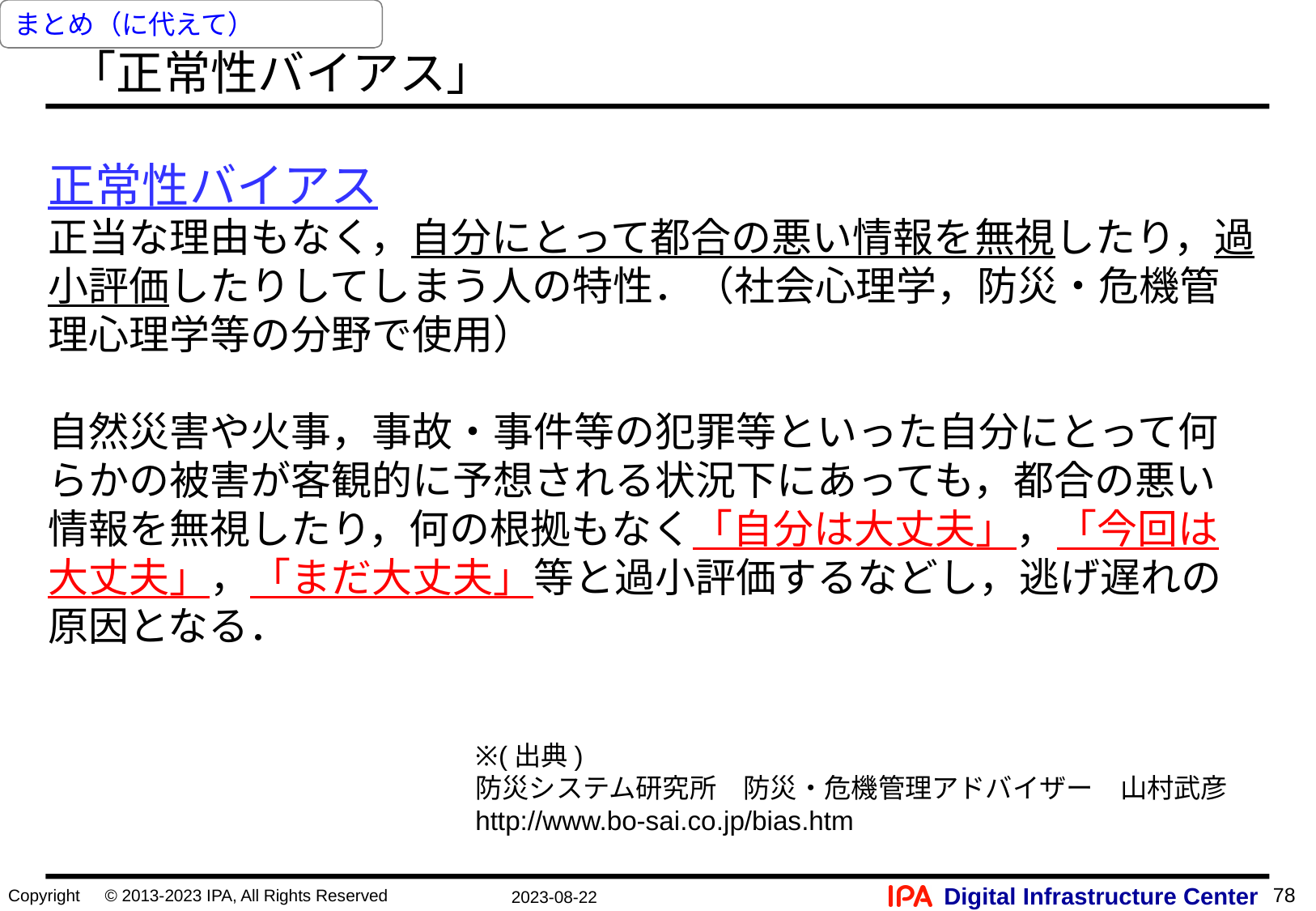

まとめ（に代えて）
# 「正常性バイアス」
正常性バイアス
正当な理由もなく，自分にとって都合の悪い情報を無視したり，過小評価したりしてしまう人の特性．（社会心理学，防災・危機管理心理学等の分野で使用）

自然災害や火事，事故・事件等の犯罪等といった自分にとって何らかの被害が客観的に予想される状況下にあっても，都合の悪い情報を無視したり，何の根拠もなく「自分は大丈夫」，「今回は大丈夫」，「まだ大丈夫」等と過小評価するなどし，逃げ遅れの原因となる．
※ (出典)
防災システム研究所　防災・危機管理アドバイザー　山村武彦
http://www.bo-sai.co.jp/bias.htm